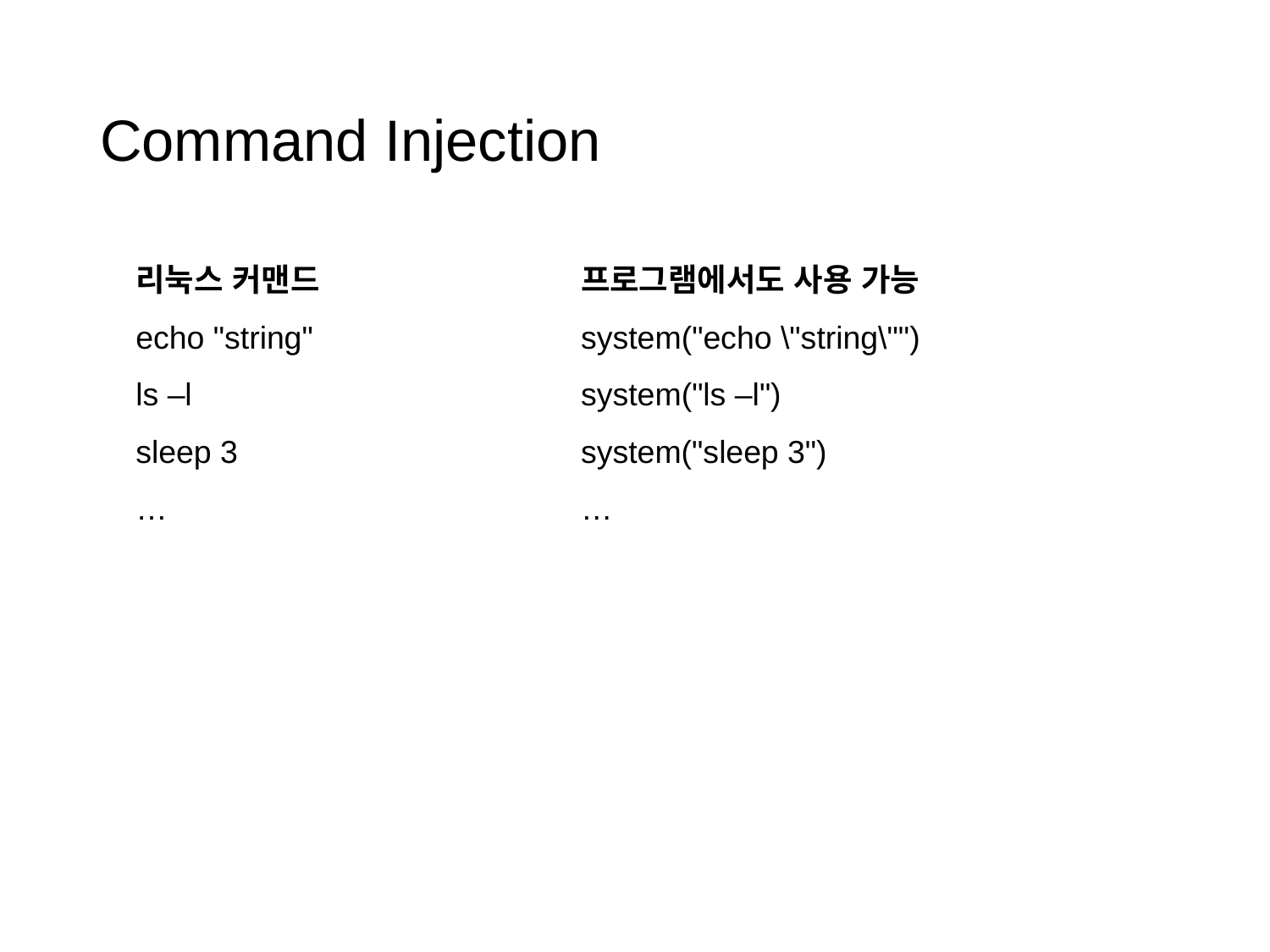

# Command Injection
리눅스 커맨드
echo "string"
ls –l
sleep 3
…
프로그램에서도 사용 가능
system("echo \"string\"")
system("ls –l")
system("sleep 3")
…